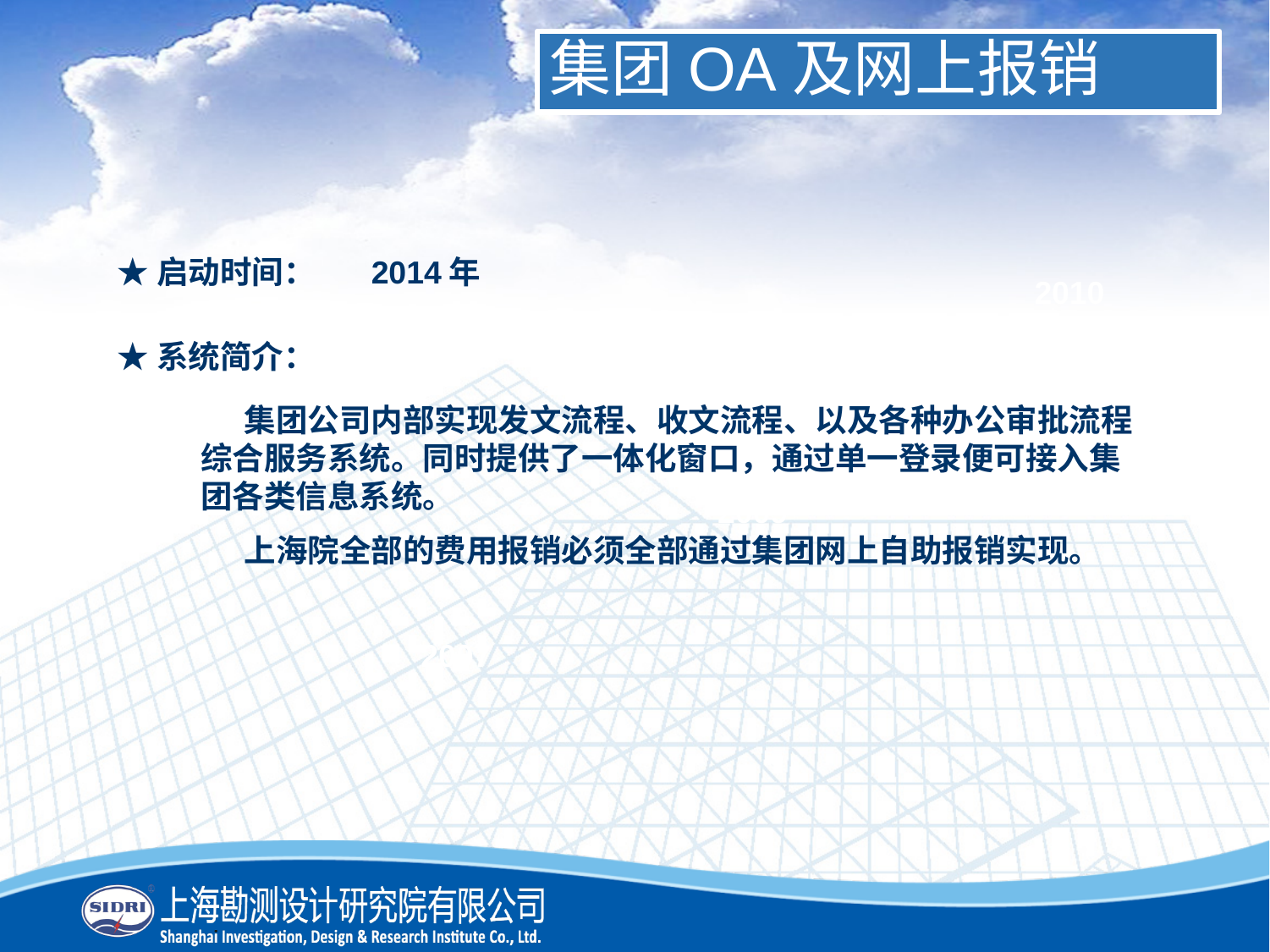

集团OA及网上报销
★启动时间：	2014年
2010
★系统简介：
     集团公司内部实现发文流程、收文流程、以及各种办公审批流程综合服务系统。同时提供了一体化窗口，通过单一登录便可接入集团各类信息系统。
     上海院全部的费用报销必须全部通过集团网上自助报销实现。
208
2009
2007